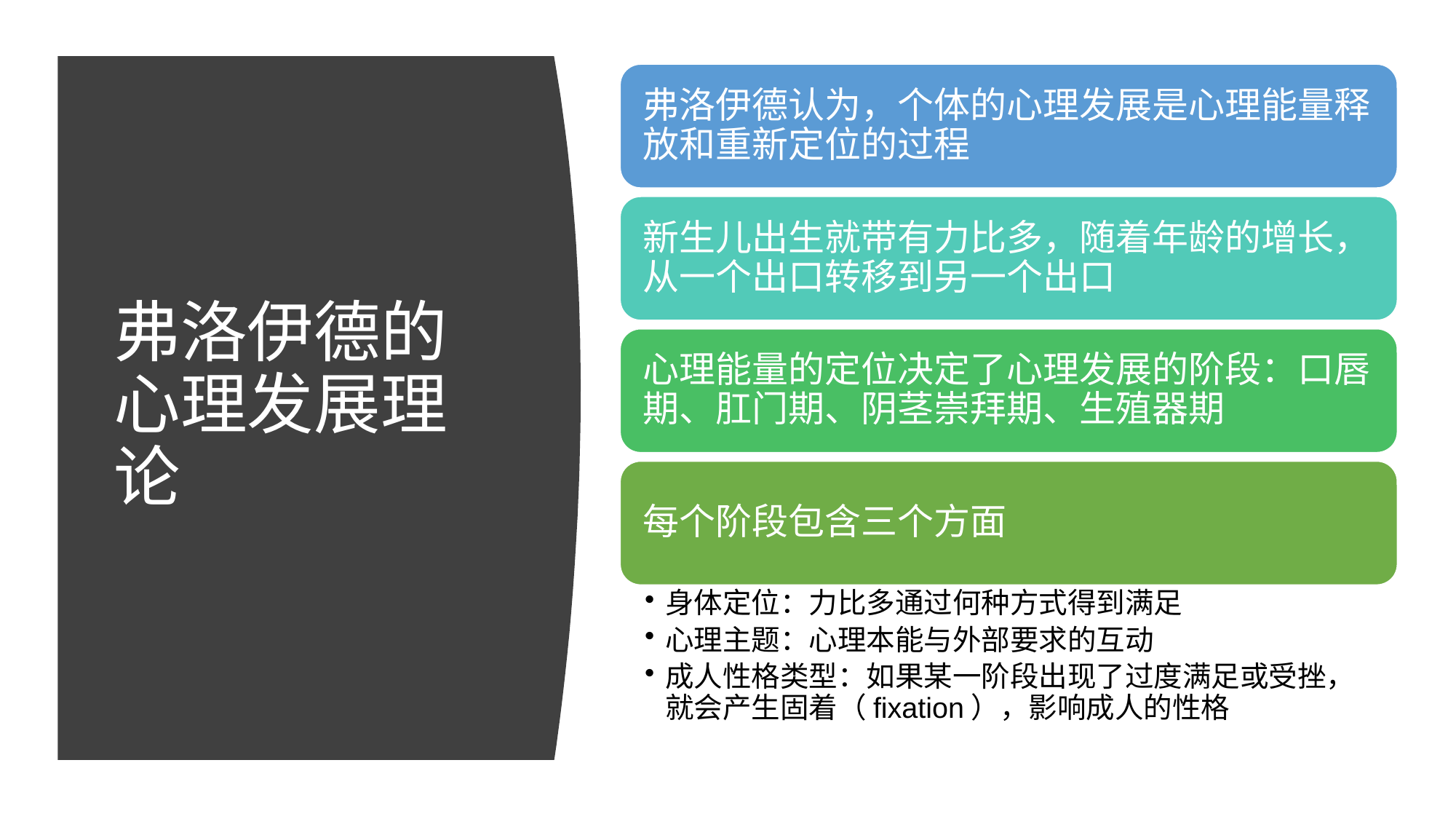

弗洛伊德认为，个体的心理发展是心理能量释放和重新定位的过程
新生儿出生就带有力比多，随着年龄的增长，从一个出口转移到另一个出口
心理能量的定位决定了心理发展的阶段：口唇期、肛门期、阴茎崇拜期、生殖器期
每个阶段包含三个方面
身体定位：力比多通过何种方式得到满足
心理主题：心理本能与外部要求的互动
成人性格类型：如果某一阶段出现了过度满足或受挫，就会产生固着（fixation），影响成人的性格

# 弗洛伊德的心理发展理论